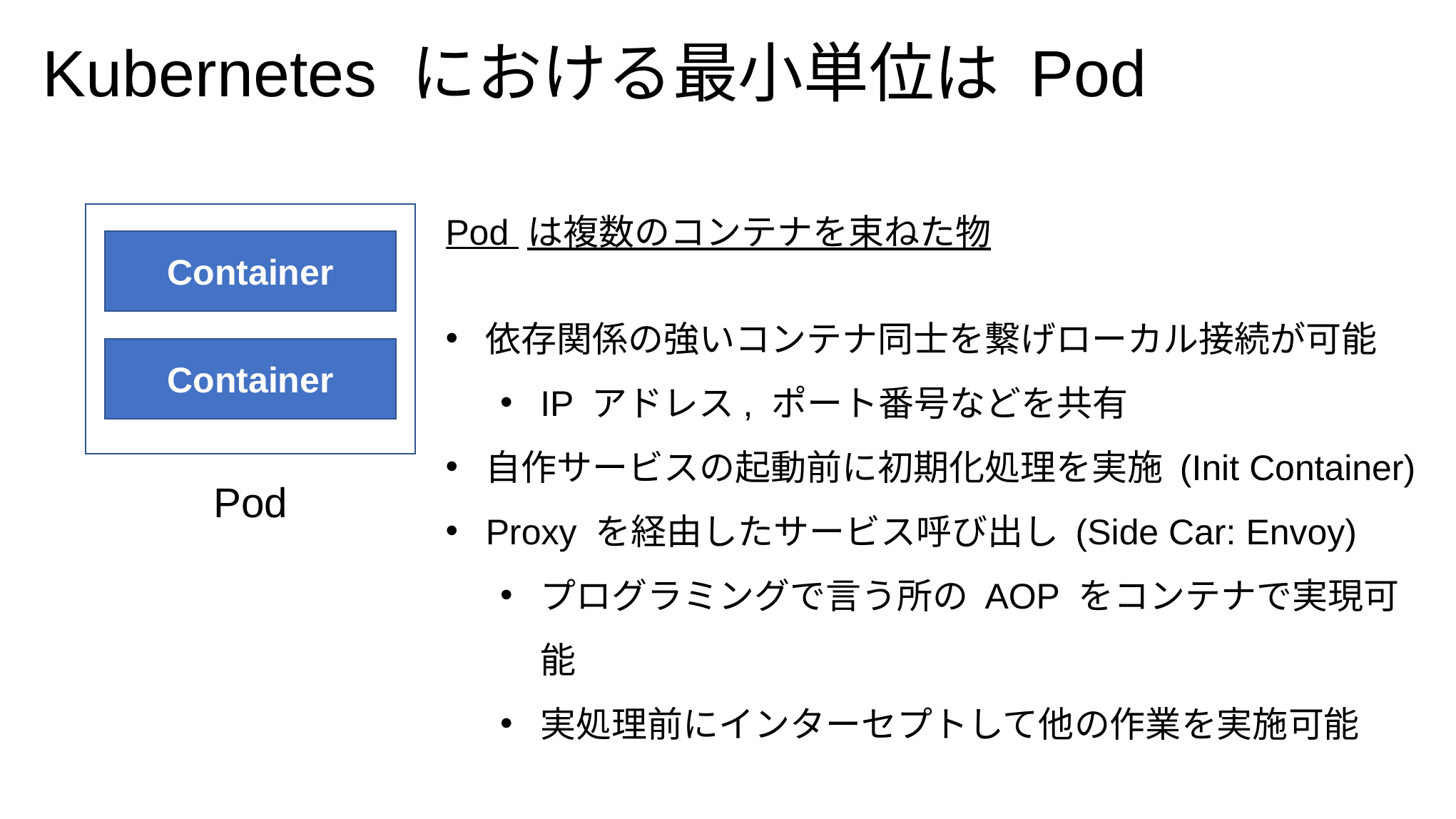

Kubernetes における最小単位は Pod

Pod は複数のコンテナを束ねた物

依存関係の強いコンテナ同士を繋げローカル接続が可能
IP アドレス, ポート番号などを共有
自作サービスの起動前に初期化処理を実施 (Init Container)
Proxy を経由したサービス呼び出し (Side Car: Envoy)
プログラミングで言う所の AOP をコンテナで実現可能
実処理前にインターセプトして他の作業を実施可能
Container
Container
Pod